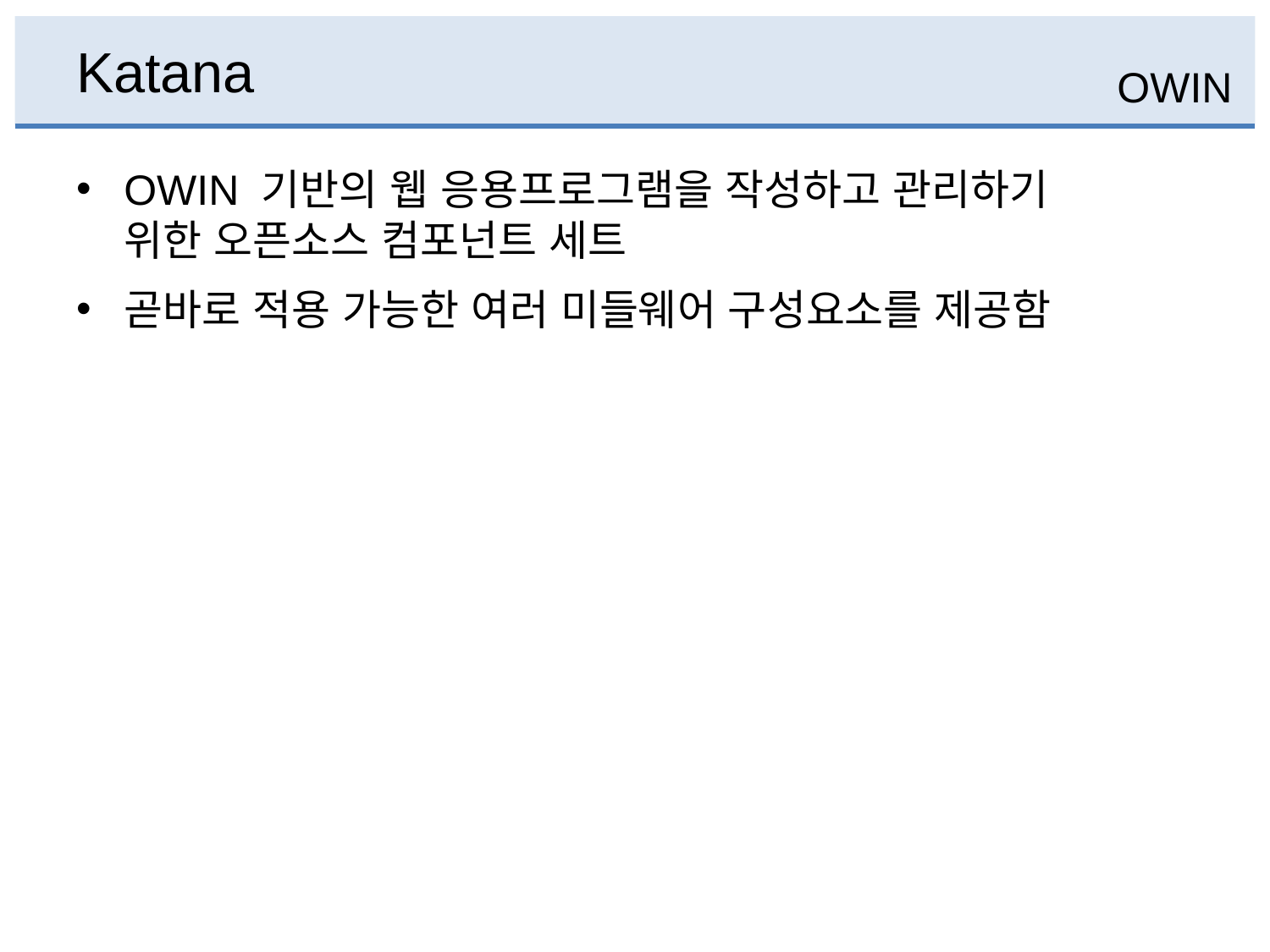

# Katana
OWIN
OWIN 기반의 웹 응용프로그램을 작성하고 관리하기
위한 오픈소스 컴포넌트 세트
곧바로 적용 가능한 여러 미들웨어 구성요소를 제공함